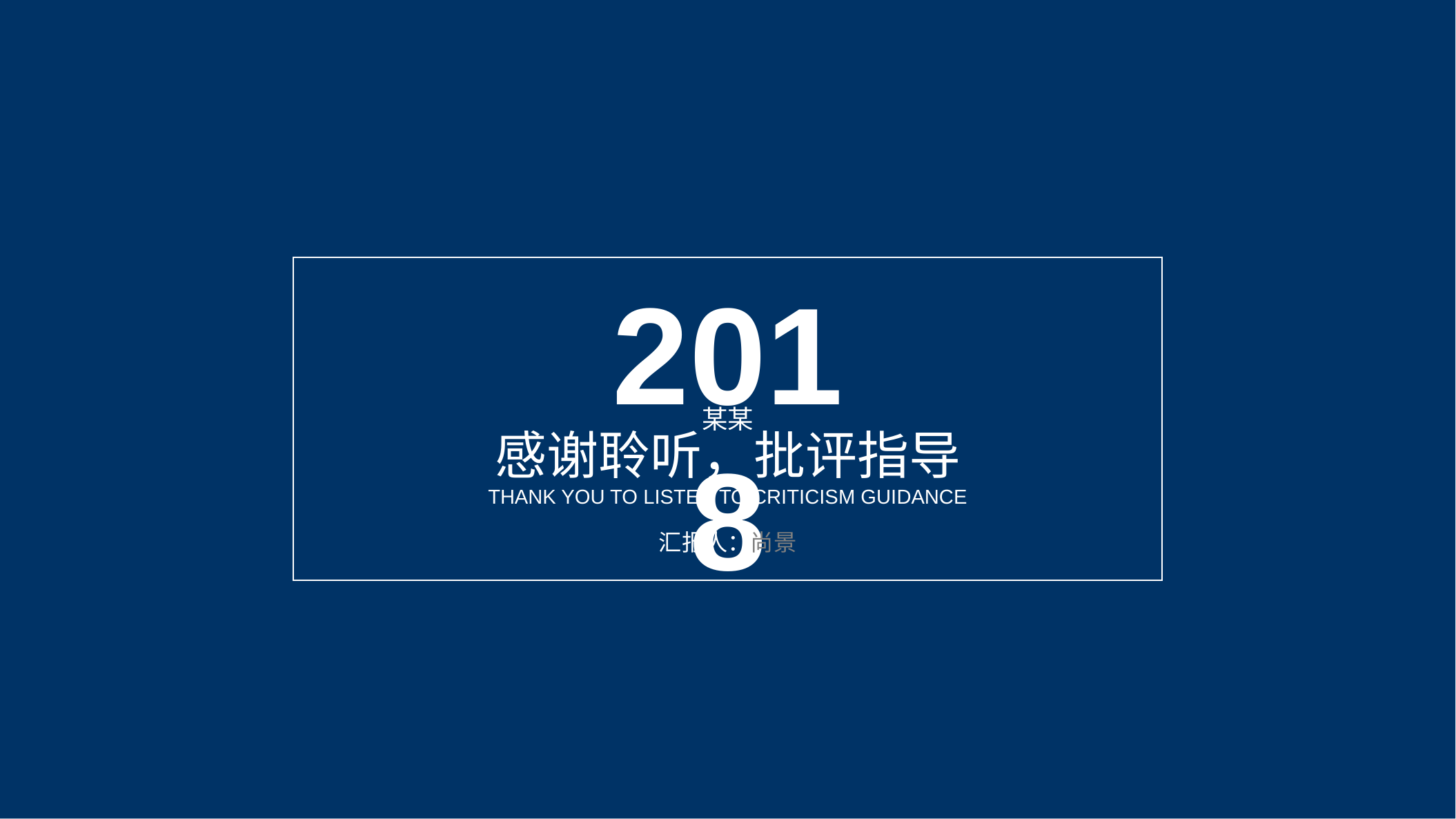

某某
2018
感谢聆听，批评指导
THANK YOU TO LISTEN TO CRITICISM GUIDANCE
汇报人：尚景